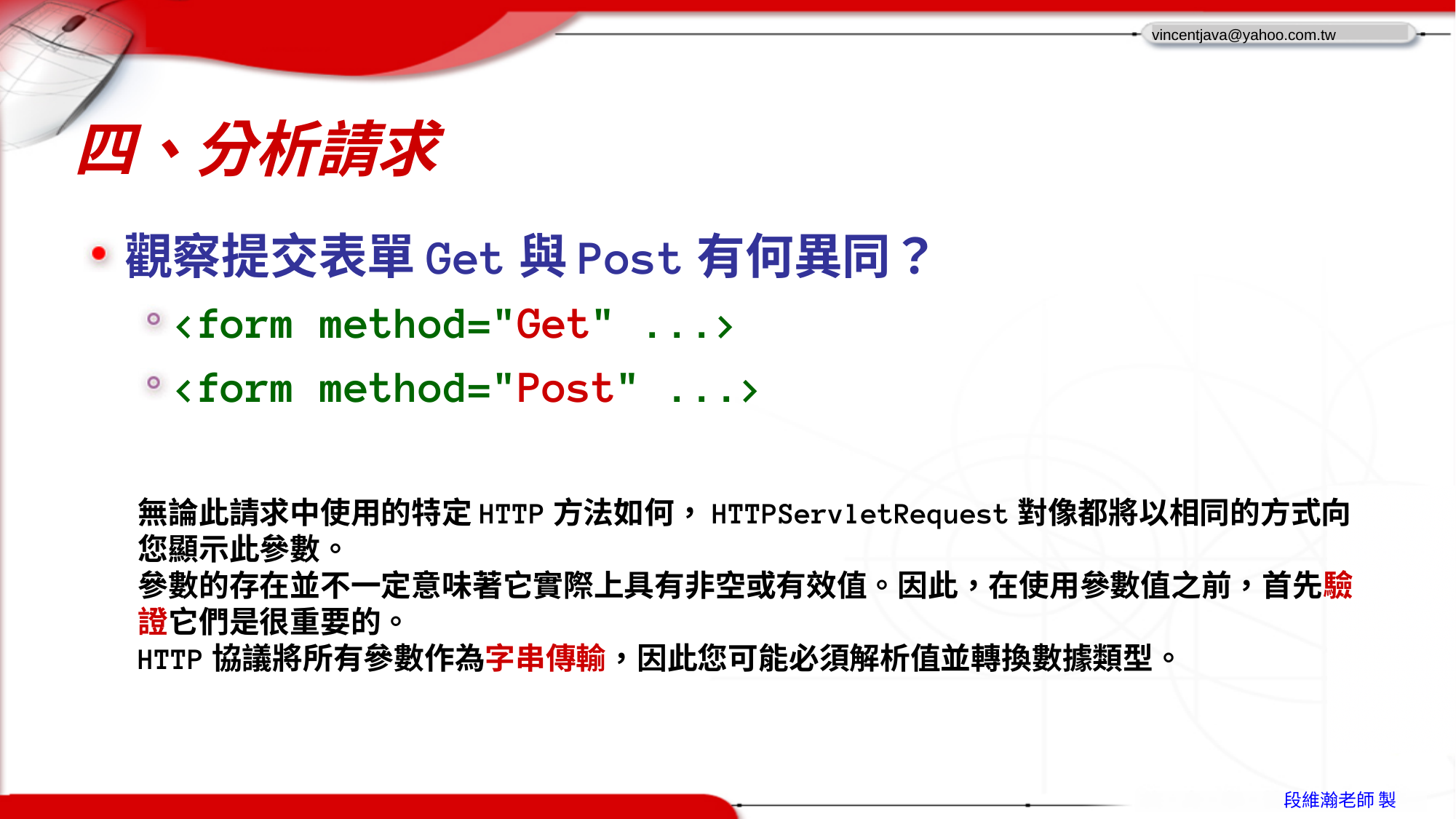

# 四、分析請求
觀察提交表單Get與Post有何異同？
<form method="Get" ...>
<form method="Post" ...>

無論此請求中使用的特定HTTP方法如何，HTTPServletRequest對像都將以相同的方式向您顯示此參數。
參數的存在並不一定意味著它實際上具有非空或有效值。因此，在使用參數值之前，首先驗證它們是很重要的。
HTTP協議將所有參數作為字串傳輸，因此您可能必須解析值並轉換數據類型。